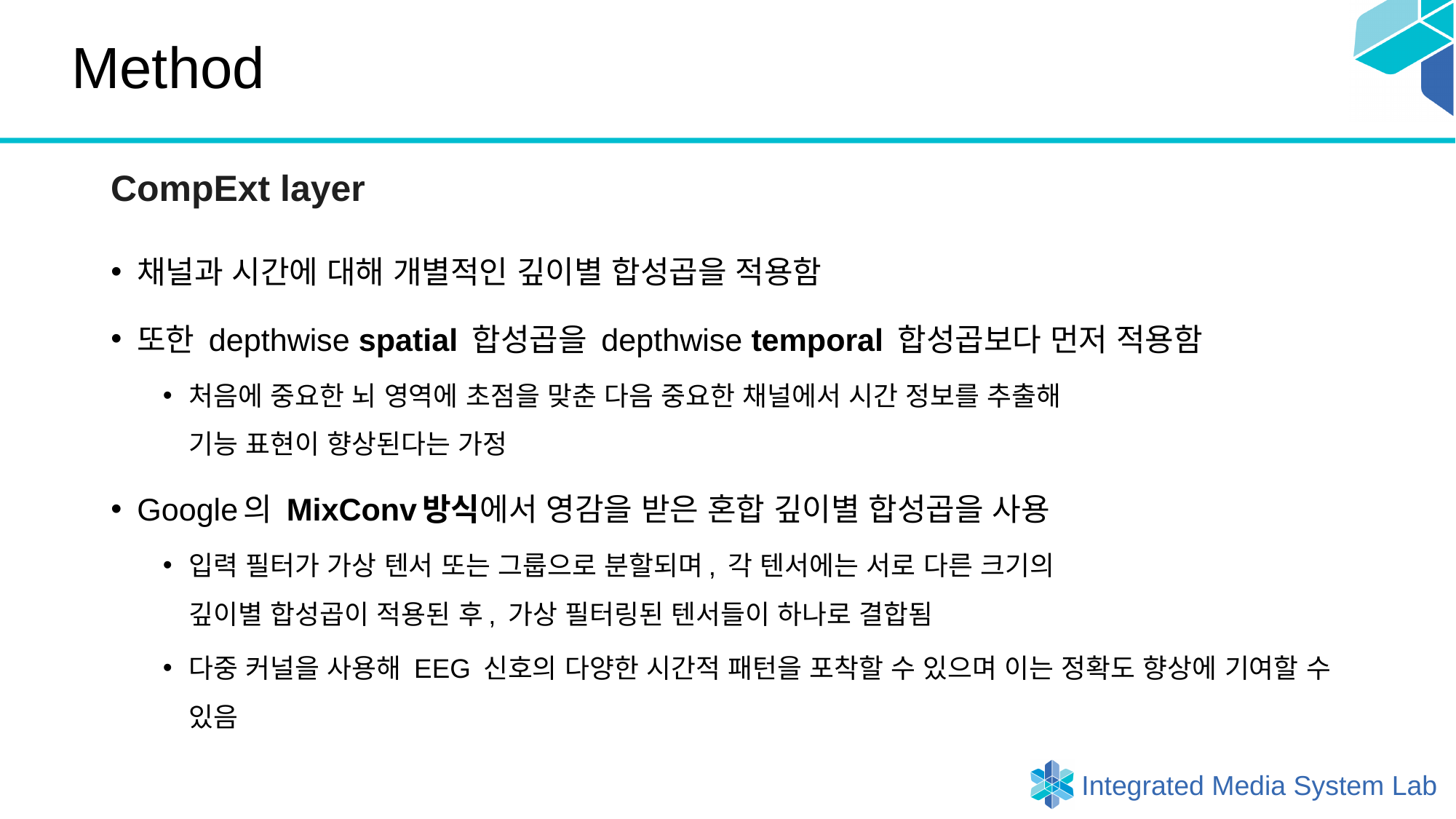

# Method
CompExt layer
채널과 시간에 대해 개별적인 깊이별 합성곱을 적용함
또한 depthwise spatial 합성곱을 depthwise temporal 합성곱보다 먼저 적용함
처음에 중요한 뇌 영역에 초점을 맞춘 다음 중요한 채널에서 시간 정보를 추출해
기능 표현이 향상된다는 가정
Google의 MixConv방식에서 영감을 받은 혼합 깊이별 합성곱을 사용
입력 필터가 가상 텐서 또는 그룹으로 분할되며, 각 텐서에는 서로 다른 크기의
깊이별 합성곱이 적용된 후, 가상 필터링된 텐서들이 하나로 결합됨
다중 커널을 사용해 EEG 신호의 다양한 시간적 패턴을 포착할 수 있으며 이는 정확도 향상에 기여할 수 있음